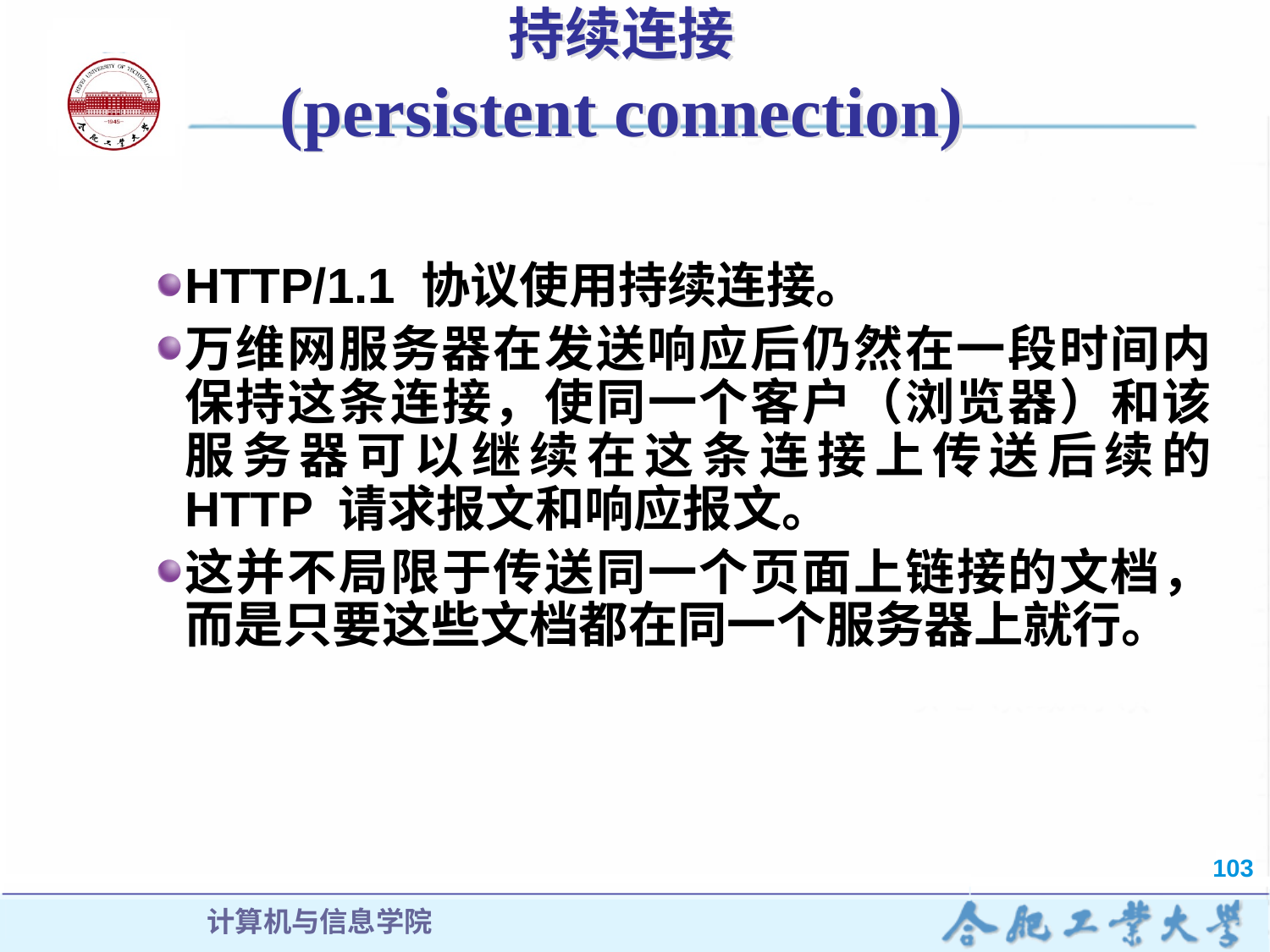

# 持续连接 (persistent connection)
HTTP/1.1 协议使用持续连接。
万维网服务器在发送响应后仍然在一段时间内保持这条连接，使同一个客户（浏览器）和该服务器可以继续在这条连接上传送后续的 HTTP 请求报文和响应报文。
这并不局限于传送同一个页面上链接的文档，而是只要这些文档都在同一个服务器上就行。